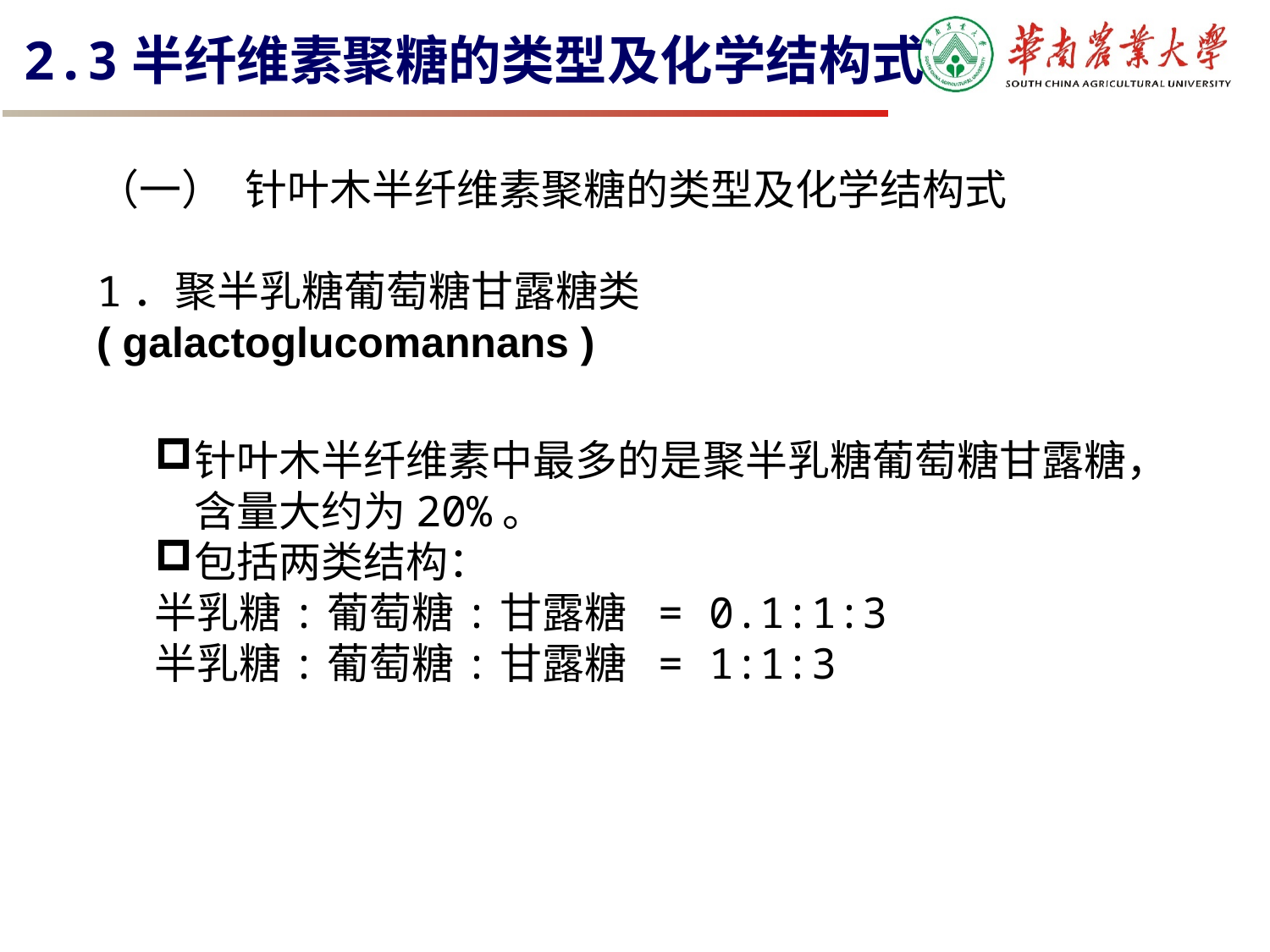

# 2.3半纤维素聚糖的类型及化学结构式
（一） 针叶木半纤维素聚糖的类型及化学结构式
1．聚半乳糖葡萄糖甘露糖类( galactoglucomannans )
针叶木半纤维素中最多的是聚半乳糖葡萄糖甘露糖， 含量大约为20%。
包括两类结构：
半乳糖:葡萄糖:甘露糖 = 0.1:1:3
半乳糖:葡萄糖:甘露糖 = 1:1:3